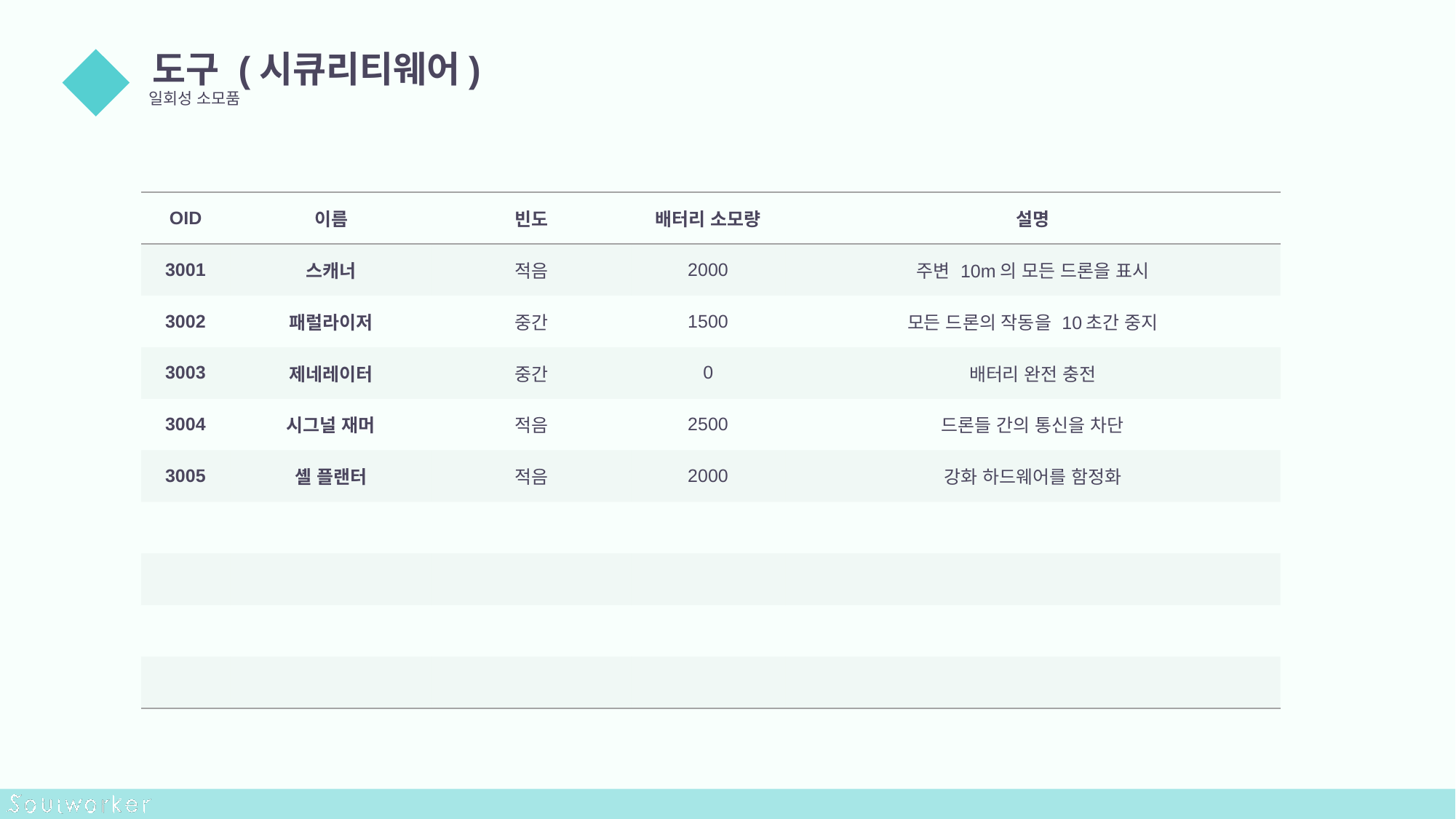

도구 (시큐리티웨어)
일회성 소모품

05
| OID | 이름 | 빈도 | 배터리 소모량 | 설명 |
| --- | --- | --- | --- | --- |
| 3001 | 스캐너 | 적음 | 2000 | 주변 10m의 모든 드론을 표시 |
| 3002 | 패럴라이저 | 중간 | 1500 | 모든 드론의 작동을 10초간 중지 |
| 3003 | 제네레이터 | 중간 | 0 | 배터리 완전 충전 |
| 3004 | 시그널 재머 | 적음 | 2500 | 드론들 간의 통신을 차단 |
| 3005 | 셸 플랜터 | 적음 | 2000 | 강화 하드웨어를 함정화 |
|  |  |  |  |  |
|  |  |  |  |  |
|  |  |  |  |  |
|  |  |  |  |  |